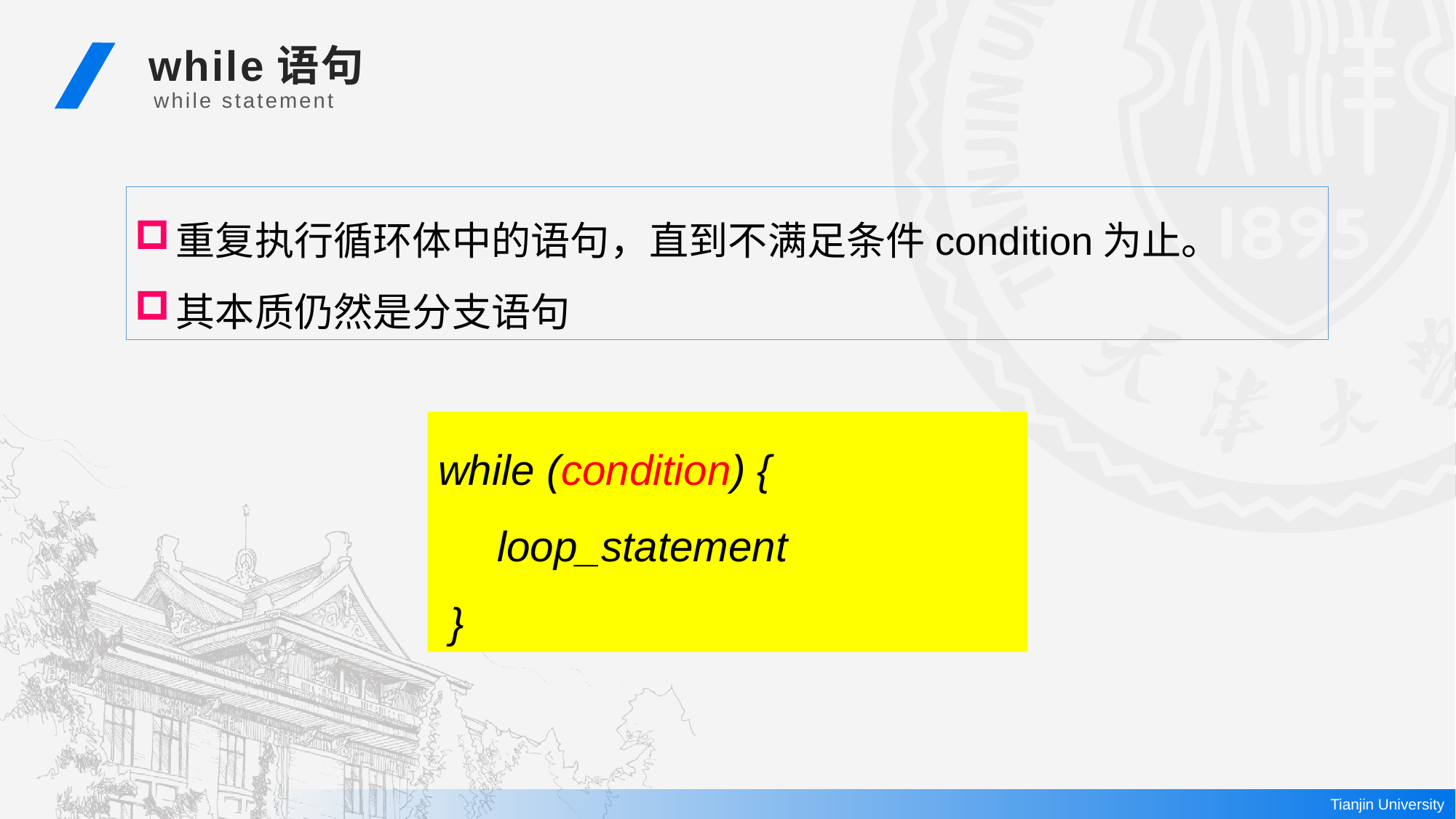

while语句
   while statement
重复执行循环体中的语句，直到不满足条件condition为止。
其本质仍然是分支语句
while (condition) {
     loop_statement
 }